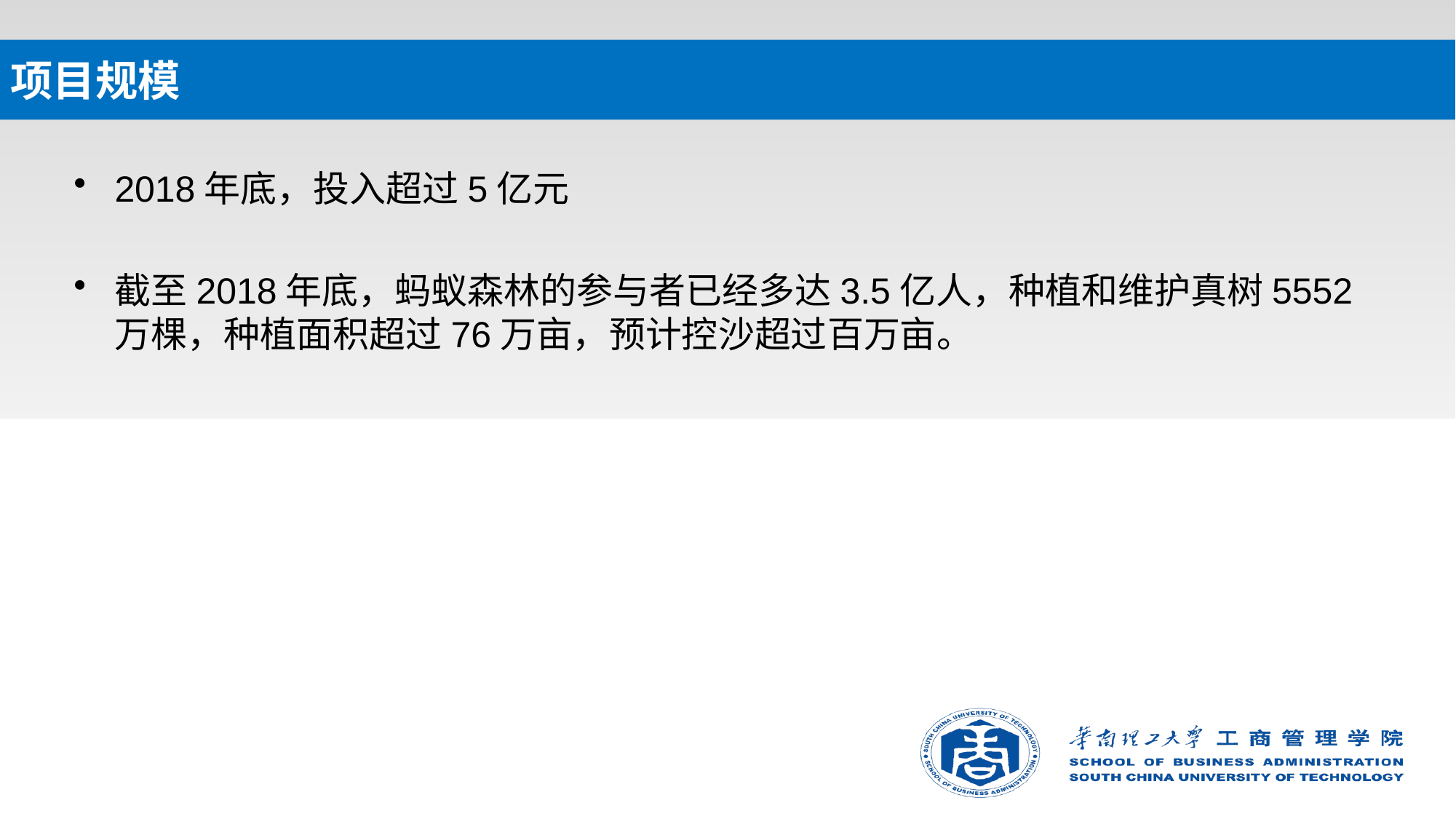

# 项目规模
2018年底，投入超过5亿元

截至2018年底，蚂蚁森林的参与者已经多达3.5亿人，种植和维护真树5552万棵，种植面积超过76万亩，预计控沙超过百万亩。